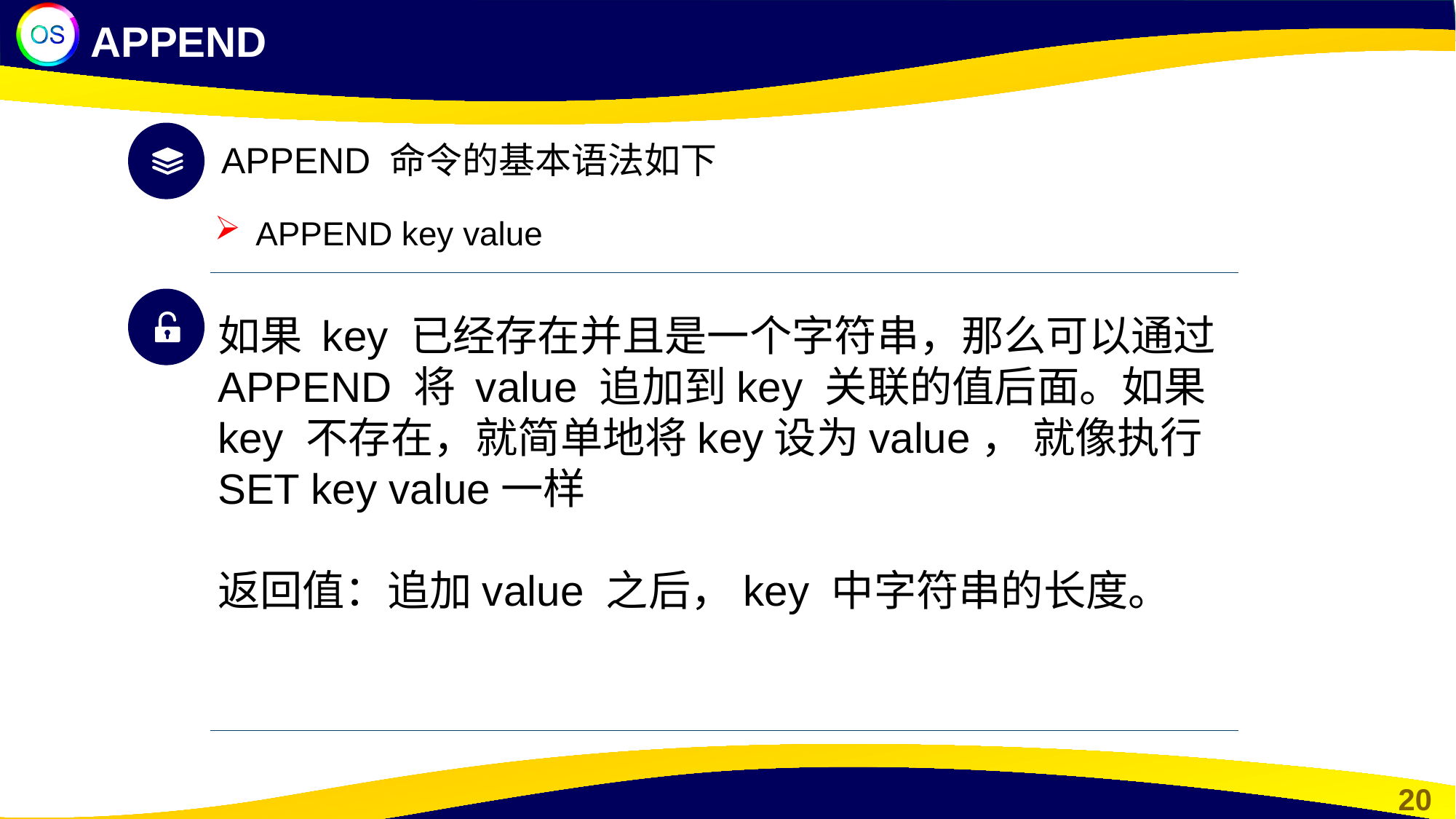

APPEND

APPEND 命令的基本语法如下

APPEND key value

如果 key 已经存在并且是一个字符串，那么可以通过 APPEND 将 value 追加到key 关联的值后面。如果key 不存在，就简单地将key设为value， 就像执行 SET key value一样

返回值：追加value 之后，key 中字符串的长度。